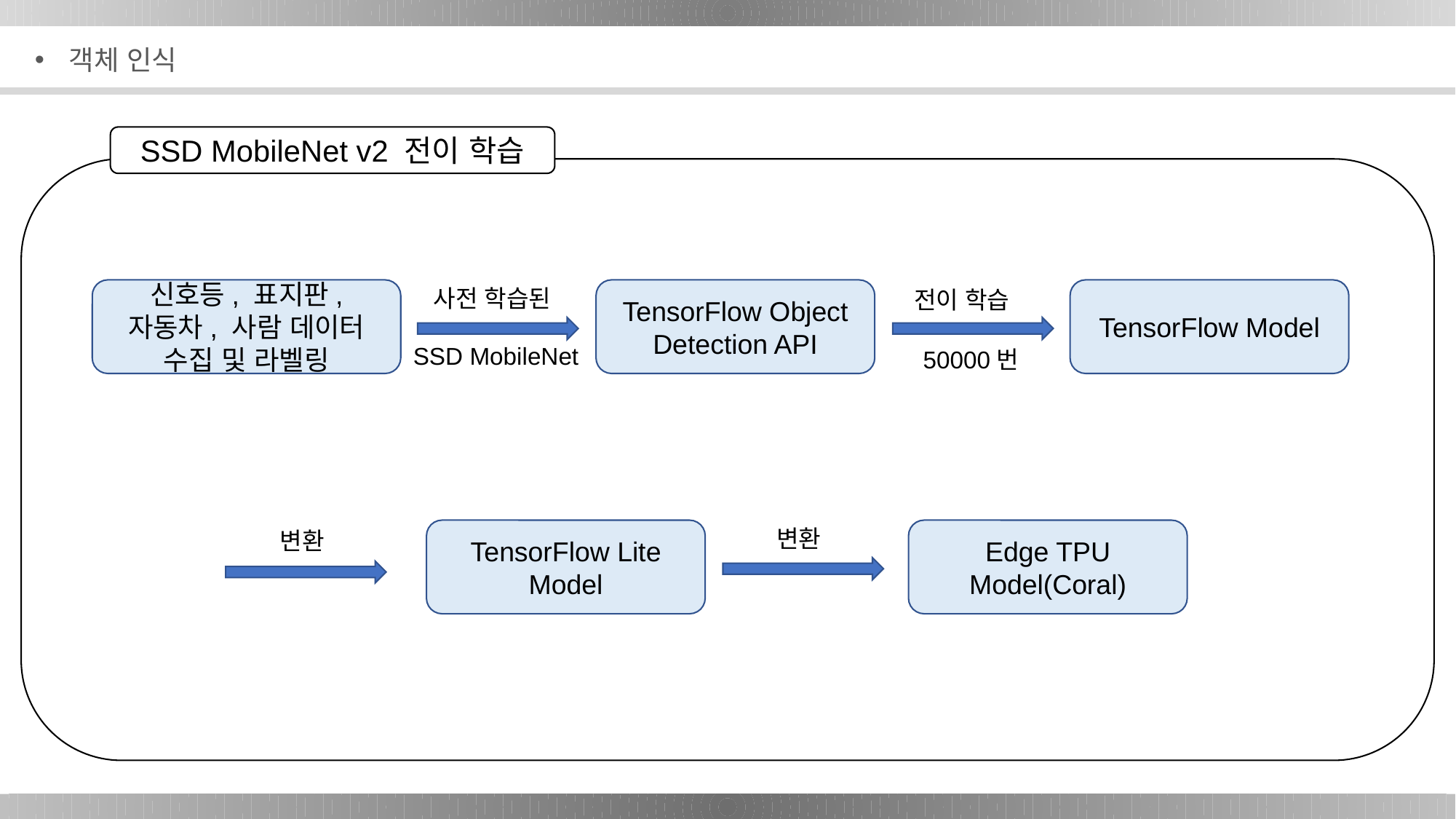

객체 인식

SSD MobileNet v2 전이 학습

사전 학습된
전이 학습
신호등, 표지판, 자동차, 사람 데이터 수집 및 라벨링
TensorFlow Object Detection API
TensorFlow Model

SSD MobileNet
50000번
변환
TensorFlow Lite Model
Edge TPU Model(Coral)
변환